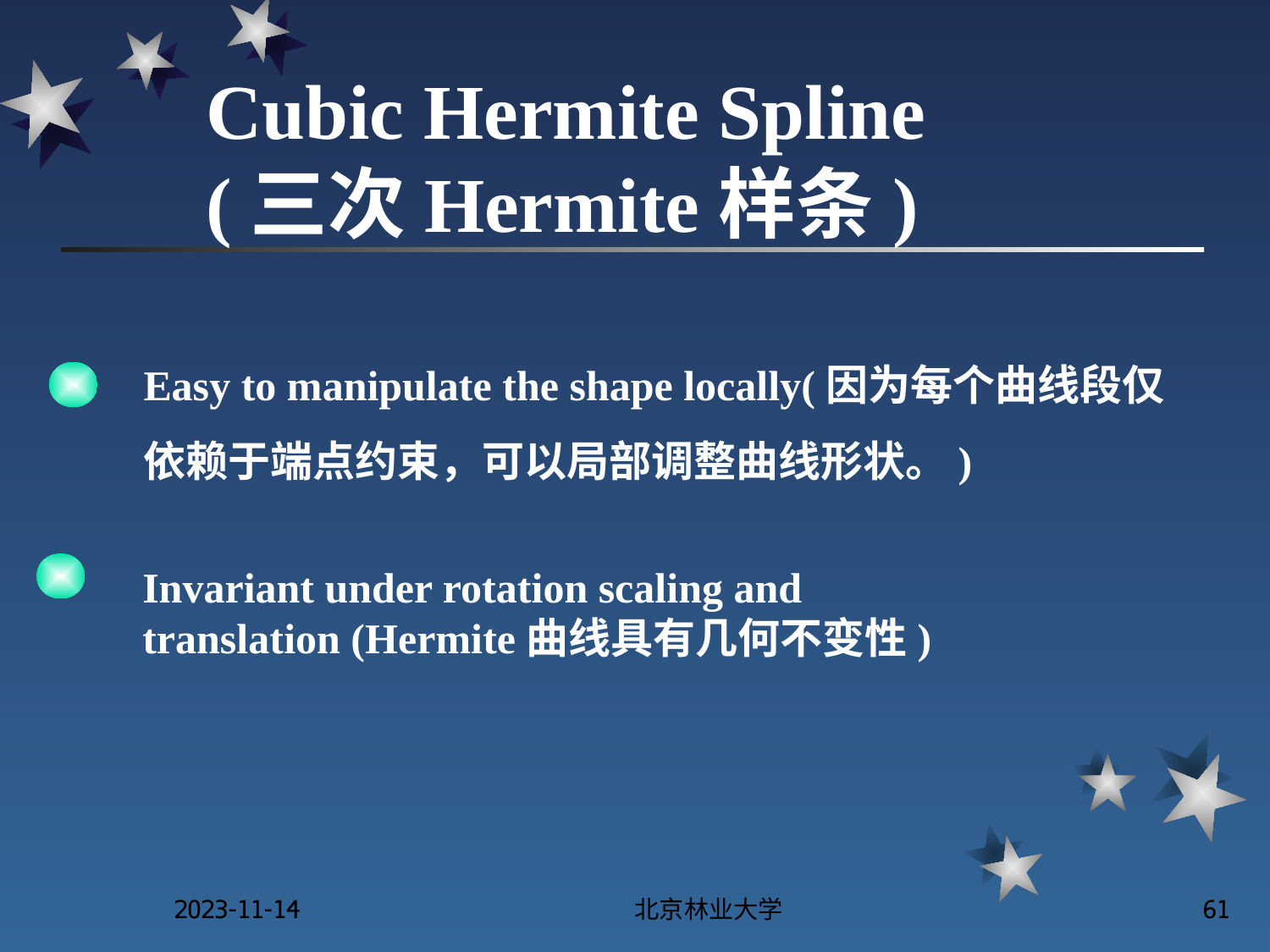

# Cubic Hermite Spline (三次Hermite样条)
Easy to manipulate the shape locally(因为每个曲线段仅依赖于端点约束，可以局部调整曲线形状。)

Invariant under rotation scaling and translation (Hermite曲线具有几何不变性)
2023-11-14
北京林业大学
61